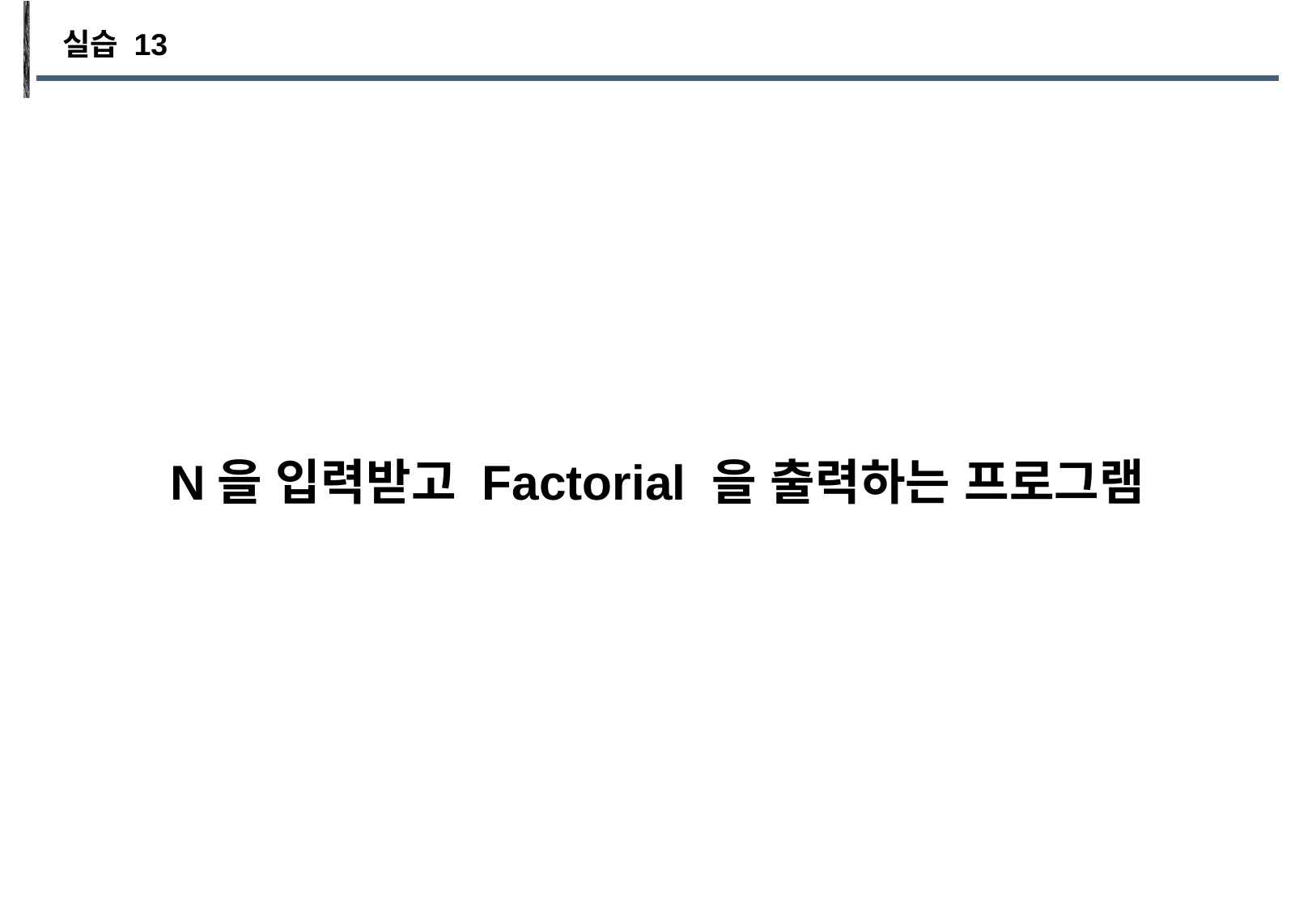

실습 13

N을 입력받고 Factorial 을 출력하는 프로그램